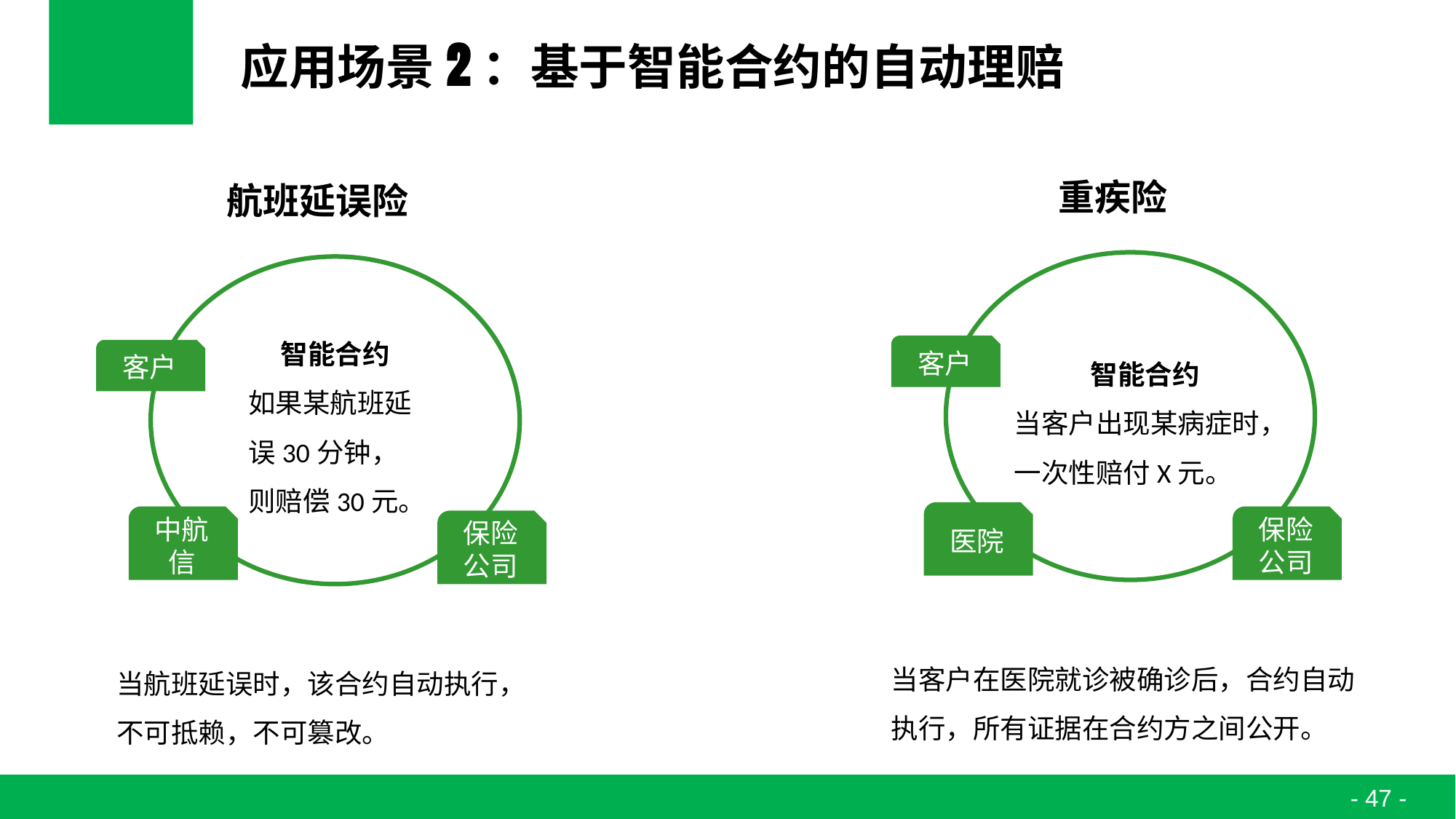

# 应用场景2：基于智能合约的自动理赔
重疾险
航班延误险

智能合约
如果某航班延误30分钟，则赔偿30元。
客户
智能合约
当客户出现某病症时，一次性赔付X元。
客户
医院
中航信
保险公司
保险公司
当客户在医院就诊被确诊后，合约自动执行，所有证据在合约方之间公开。
当航班延误时，该合约自动执行，不可抵赖，不可篡改。